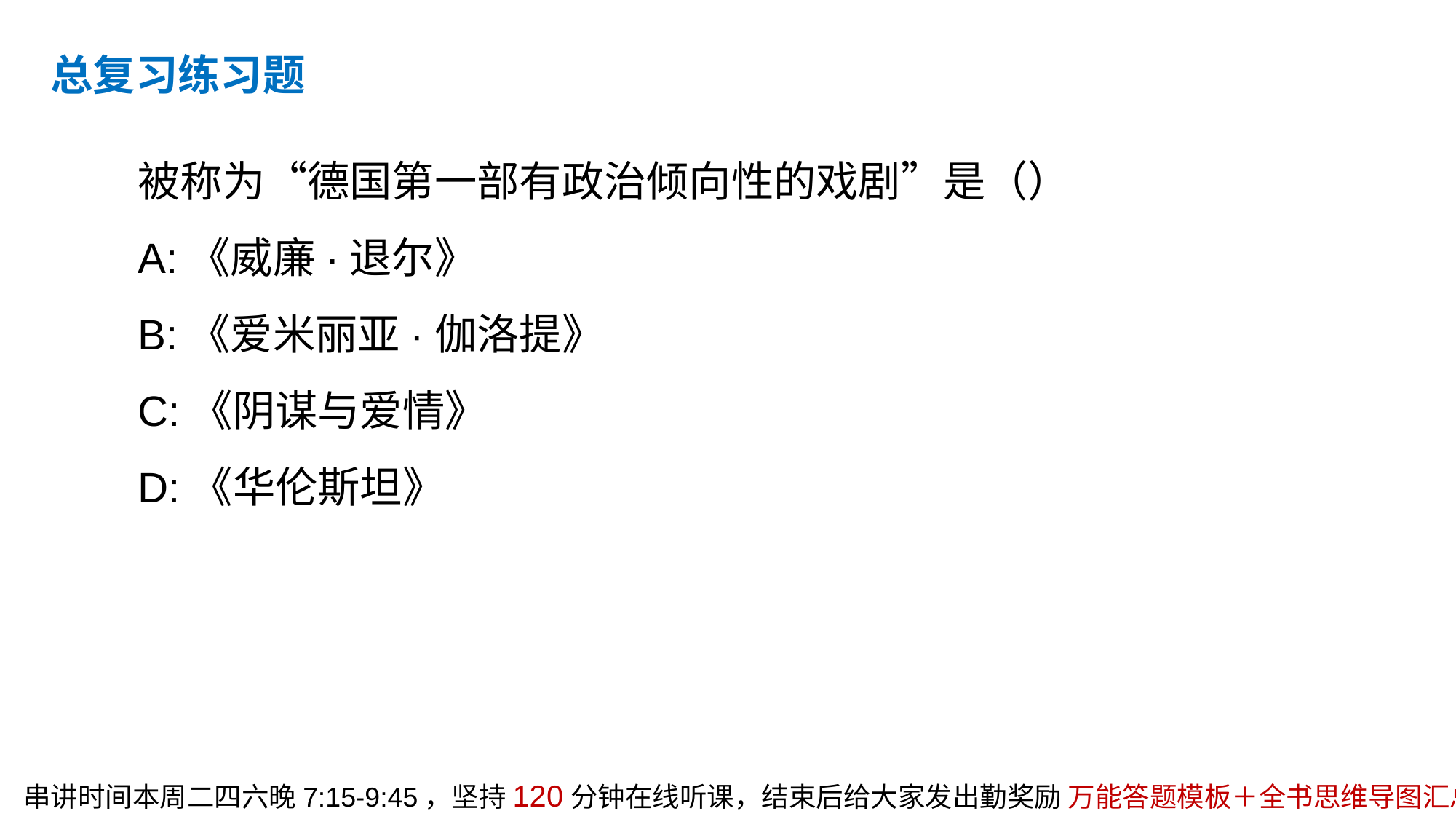

总复习练习题
被称为“德国第一部有政治倾向性的戏剧”是（）
A:《威廉·退尔》
B:《爱米丽亚·伽洛提》
C:《阴谋与爱情》
D:《华伦斯坦》